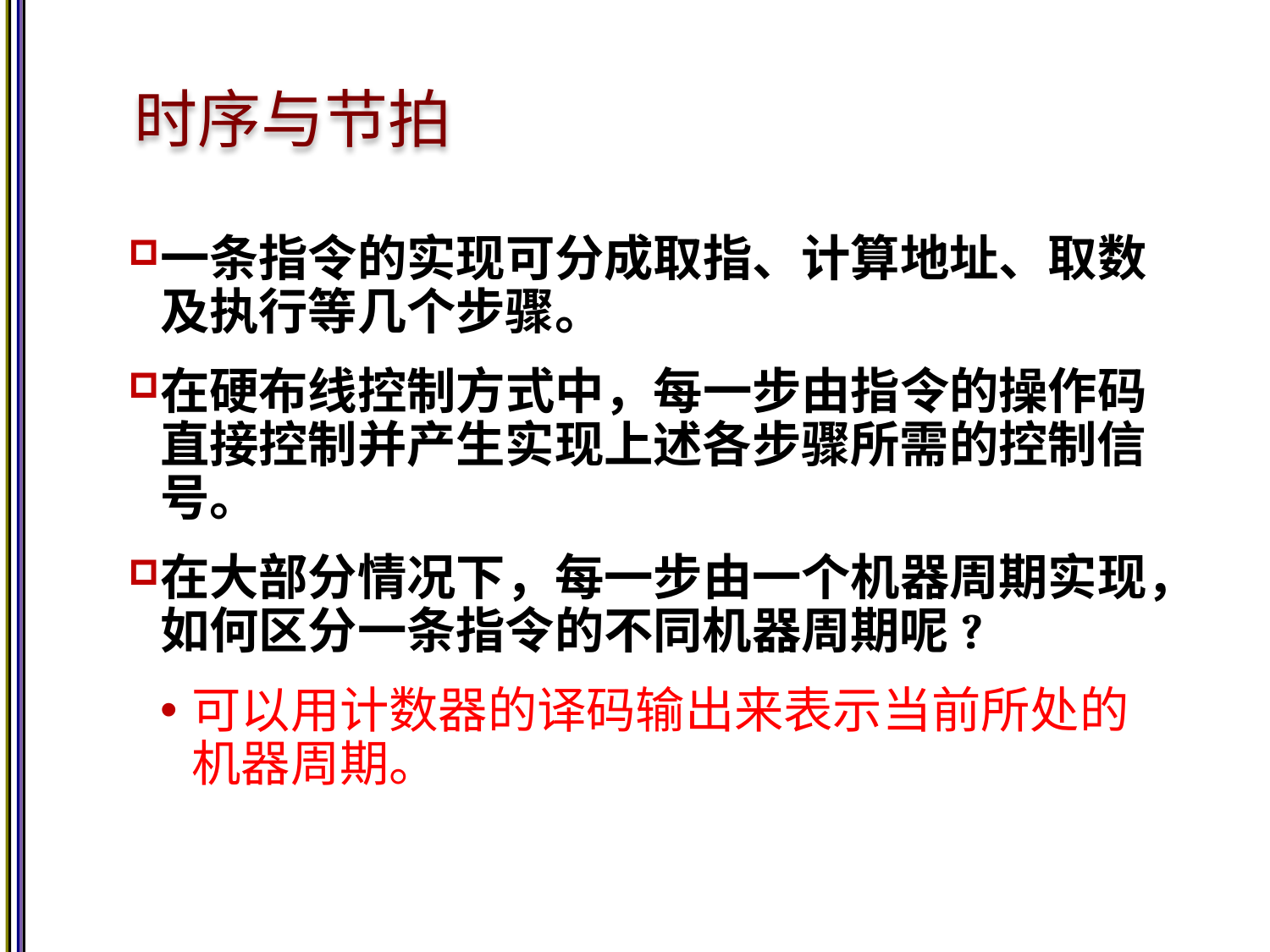

# 时序与节拍
一条指令的实现可分成取指、计算地址、取数及执行等几个步骤。
在硬布线控制方式中，每一步由指令的操作码直接控制并产生实现上述各步骤所需的控制信号。
在大部分情况下，每一步由一个机器周期实现，如何区分一条指令的不同机器周期呢?
可以用计数器的译码输出来表示当前所处的机器周期。
103